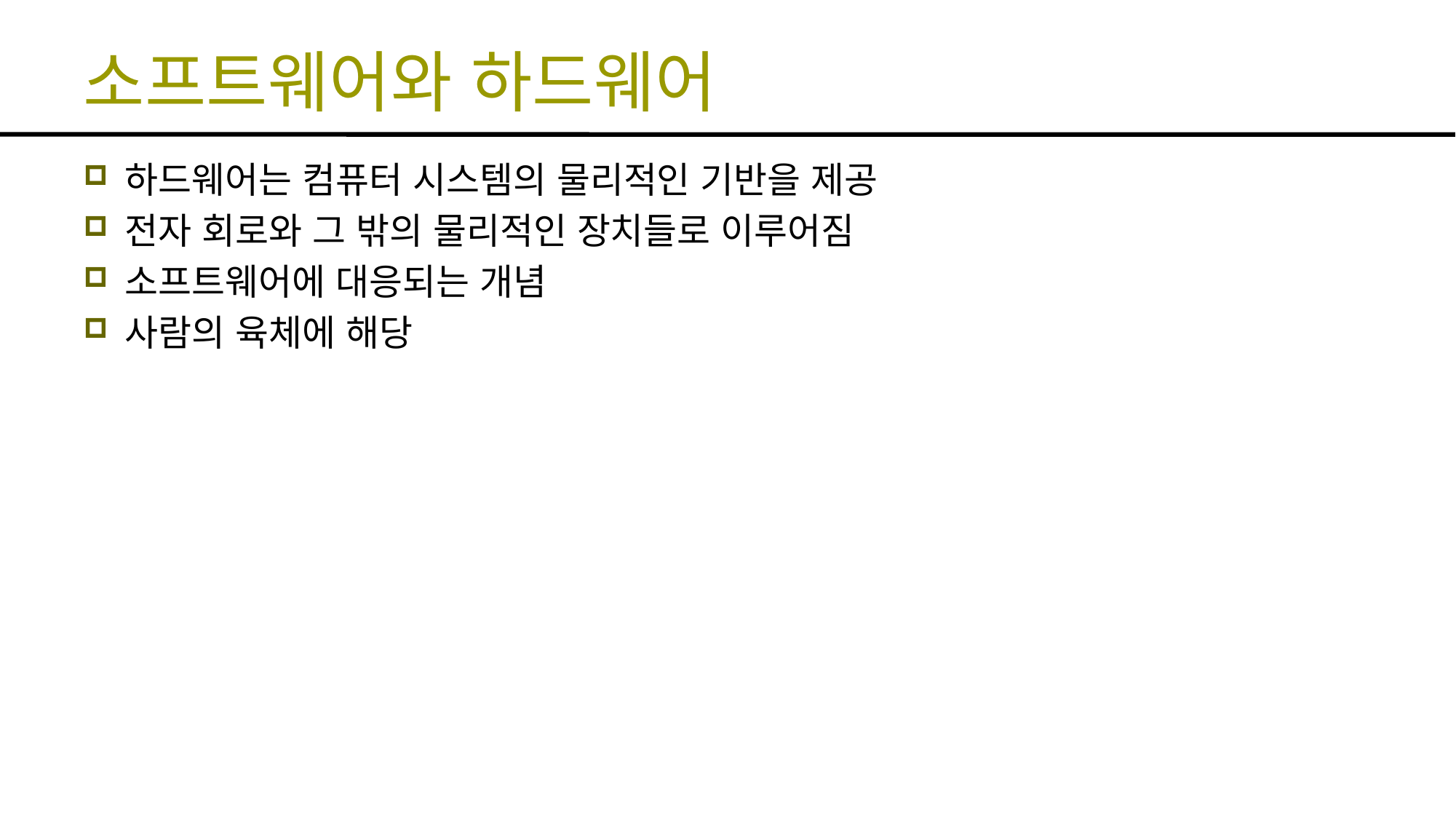

# 소프트웨어와 하드웨어
하드웨어는 컴퓨터 시스템의 물리적인 기반을 제공
전자 회로와 그 밖의 물리적인 장치들로 이루어짐
소프트웨어에 대응되는 개념
사람의 육체에 해당